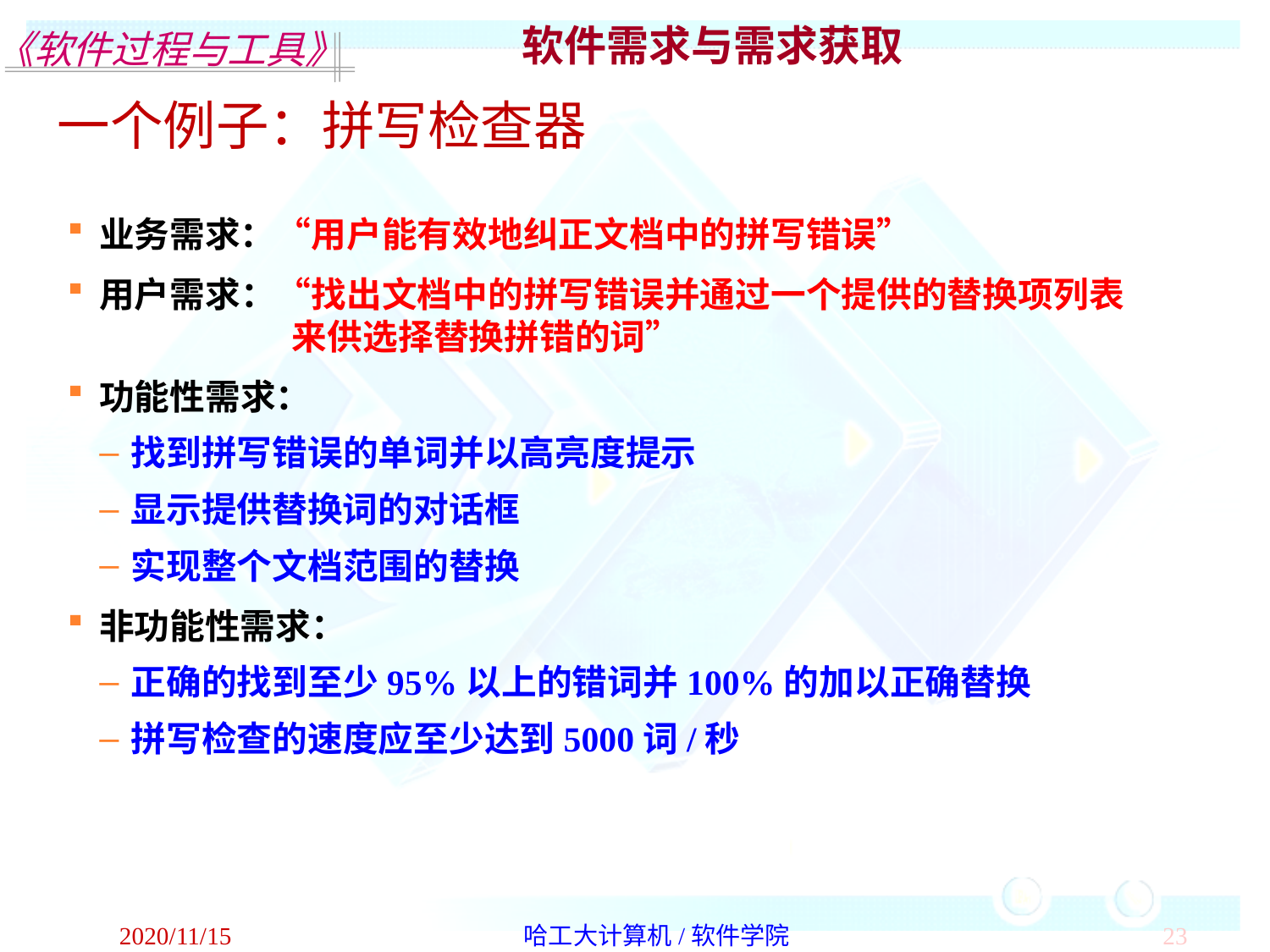

软件需求与需求获取
一个例子：拼写检查器
业务需求：“用户能有效地纠正文档中的拼写错误”
用户需求：“找出文档中的拼写错误并通过一个提供的替换项列表
                        来供选择替换拼错的词”
功能性需求：
找到拼写错误的单词并以高亮度提示
显示提供替换词的对话框
实现整个文档范围的替换
非功能性需求：
正确的找到至少95%以上的错词并100%的加以正确替换
拼写检查的速度应至少达到5000词/秒